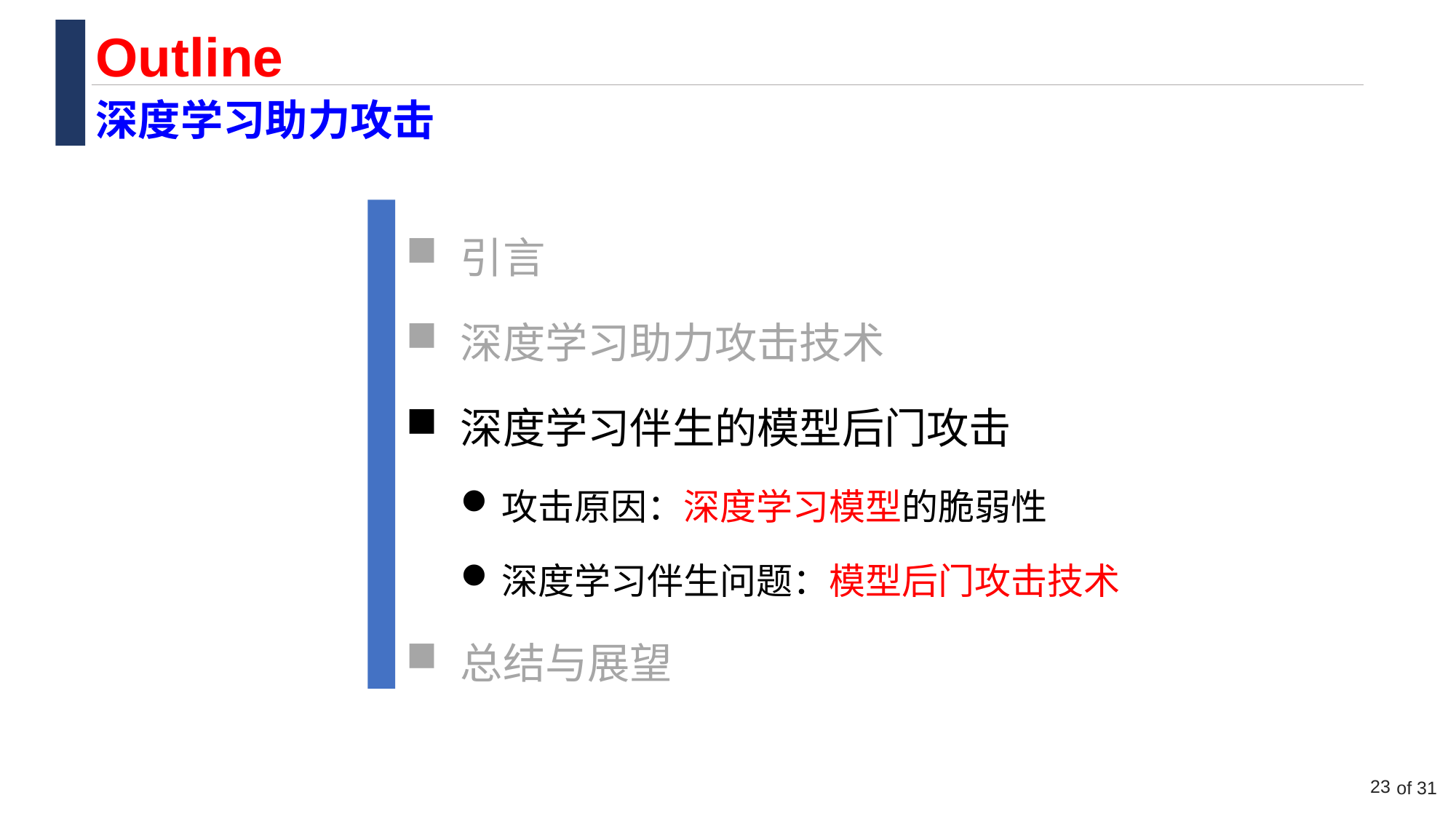

Outline
深度学习助力攻击

引言
深度学习助力攻击技术
深度学习伴生的模型后门攻击
攻击原因：深度学习模型的脆弱性
深度学习伴生问题：模型后门攻击技术
总结与展望
23